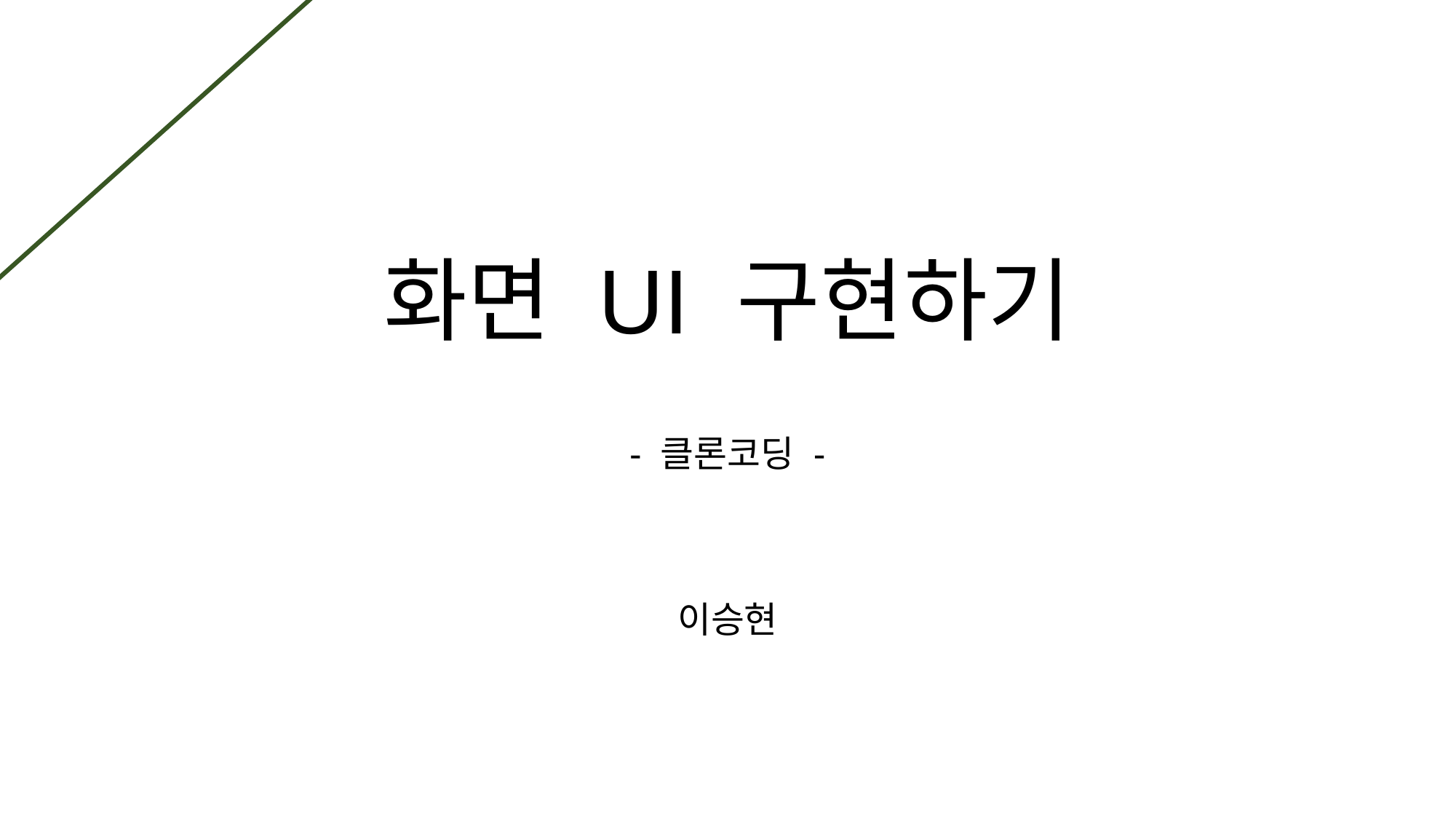

# 화면 UI 구현하기
- 클론코딩 -
이승현